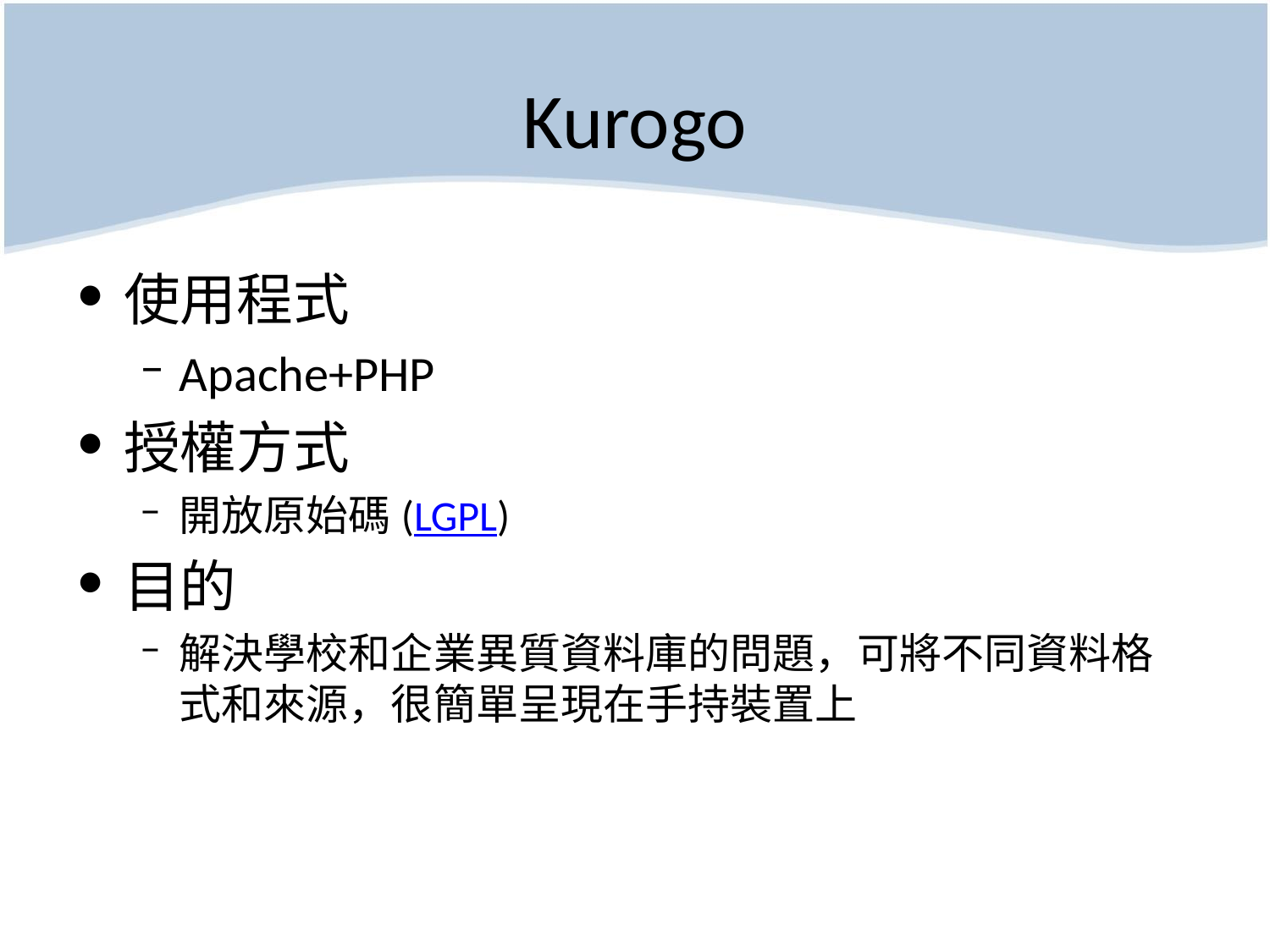

# Kurogo
使用程式
Apache+PHP
授權方式
開放原始碼(LGPL)
目的
解決學校和企業異質資料庫的問題，可將不同資料格式和來源，很簡單呈現在手持裝置上